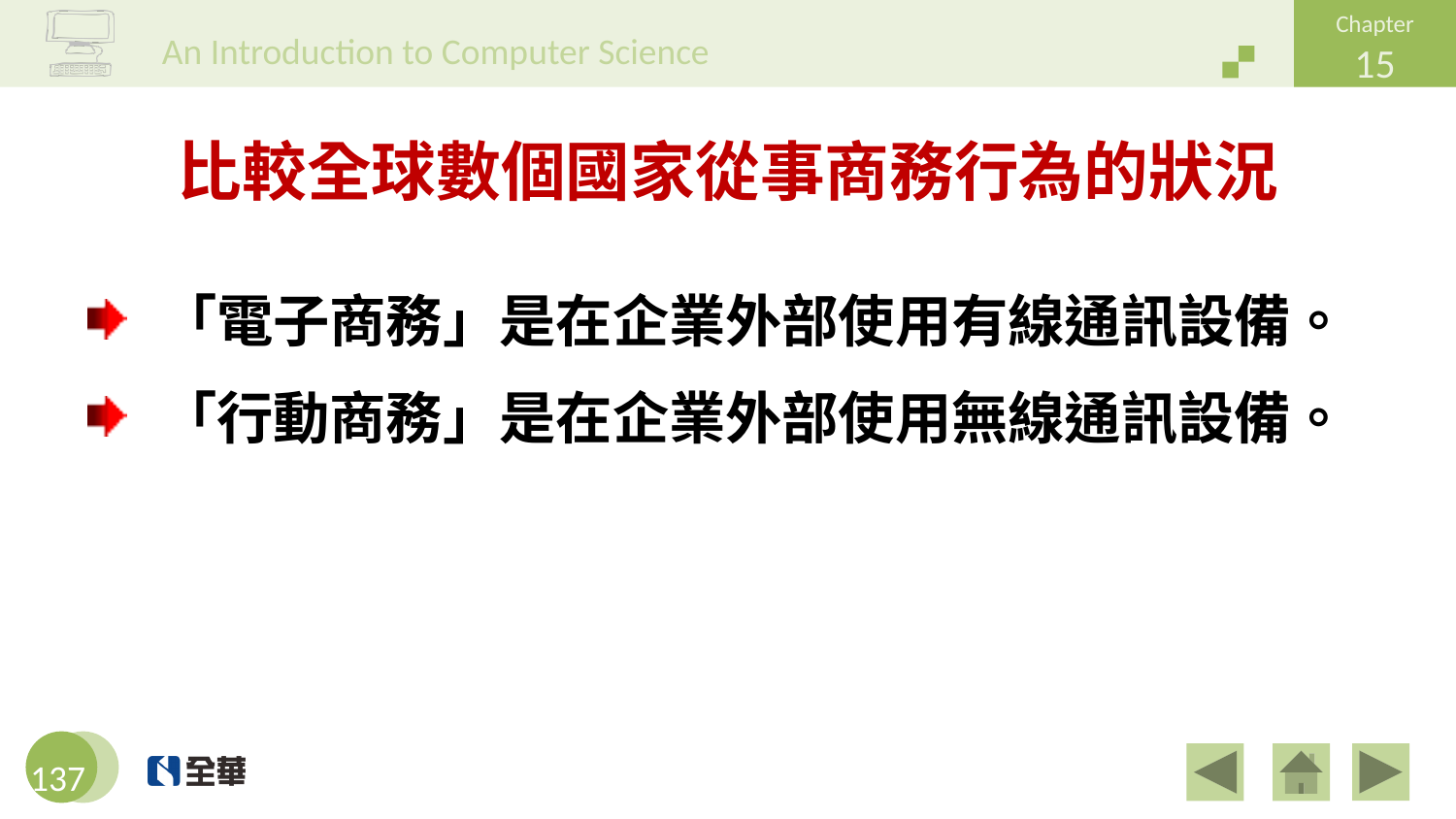

# 比較全球數個國家從事商務行為的狀況
「電子商務」是在企業外部使用有線通訊設備。
「行動商務」是在企業外部使用無線通訊設備。